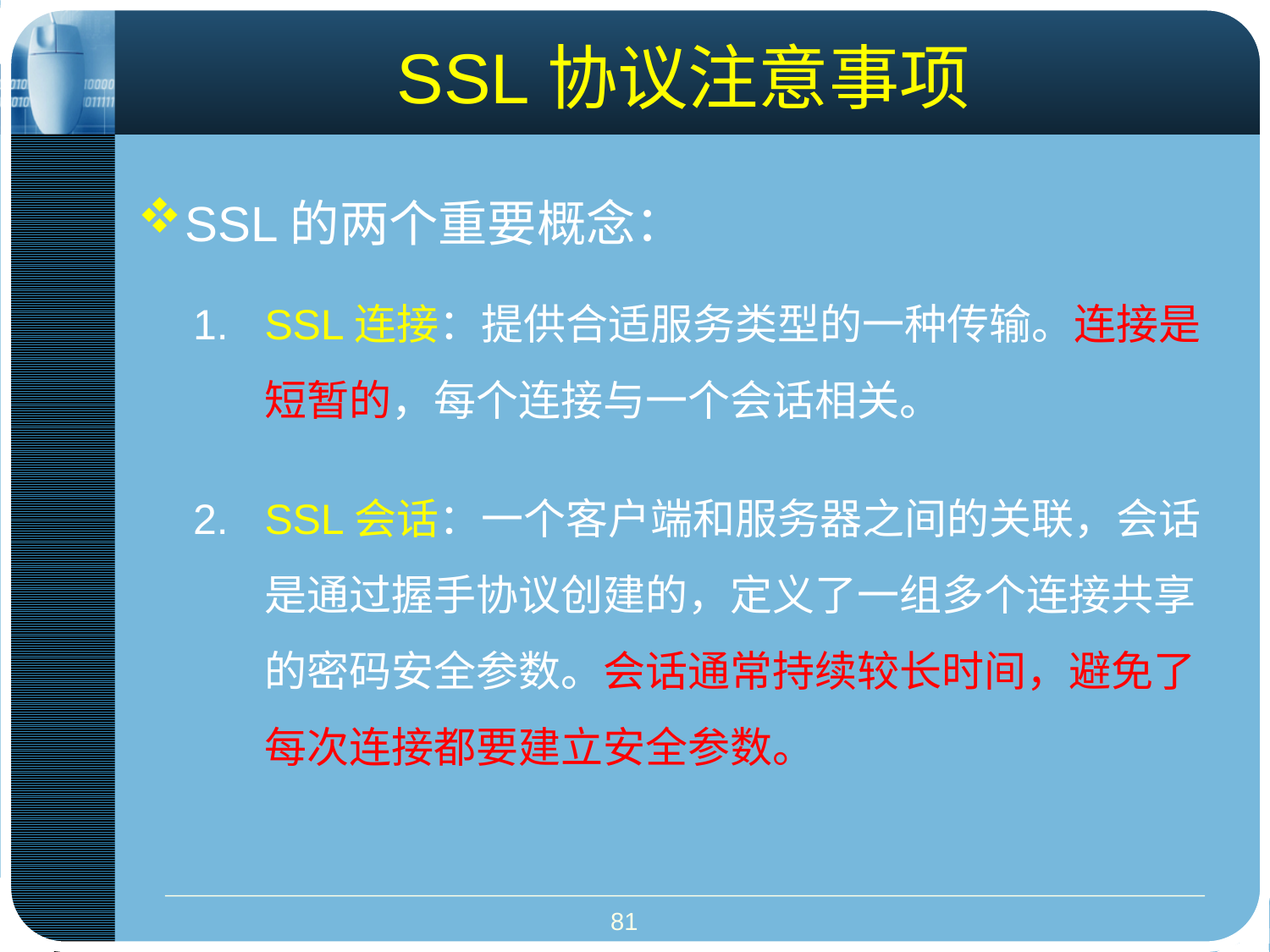

# SSL协议注意事项
SSL的两个重要概念：
SSL连接：提供合适服务类型的一种传输。连接是短暂的，每个连接与一个会话相关。
SSL会话：一个客户端和服务器之间的关联，会话是通过握手协议创建的，定义了一组多个连接共享的密码安全参数。会话通常持续较长时间，避免了每次连接都要建立安全参数。
81